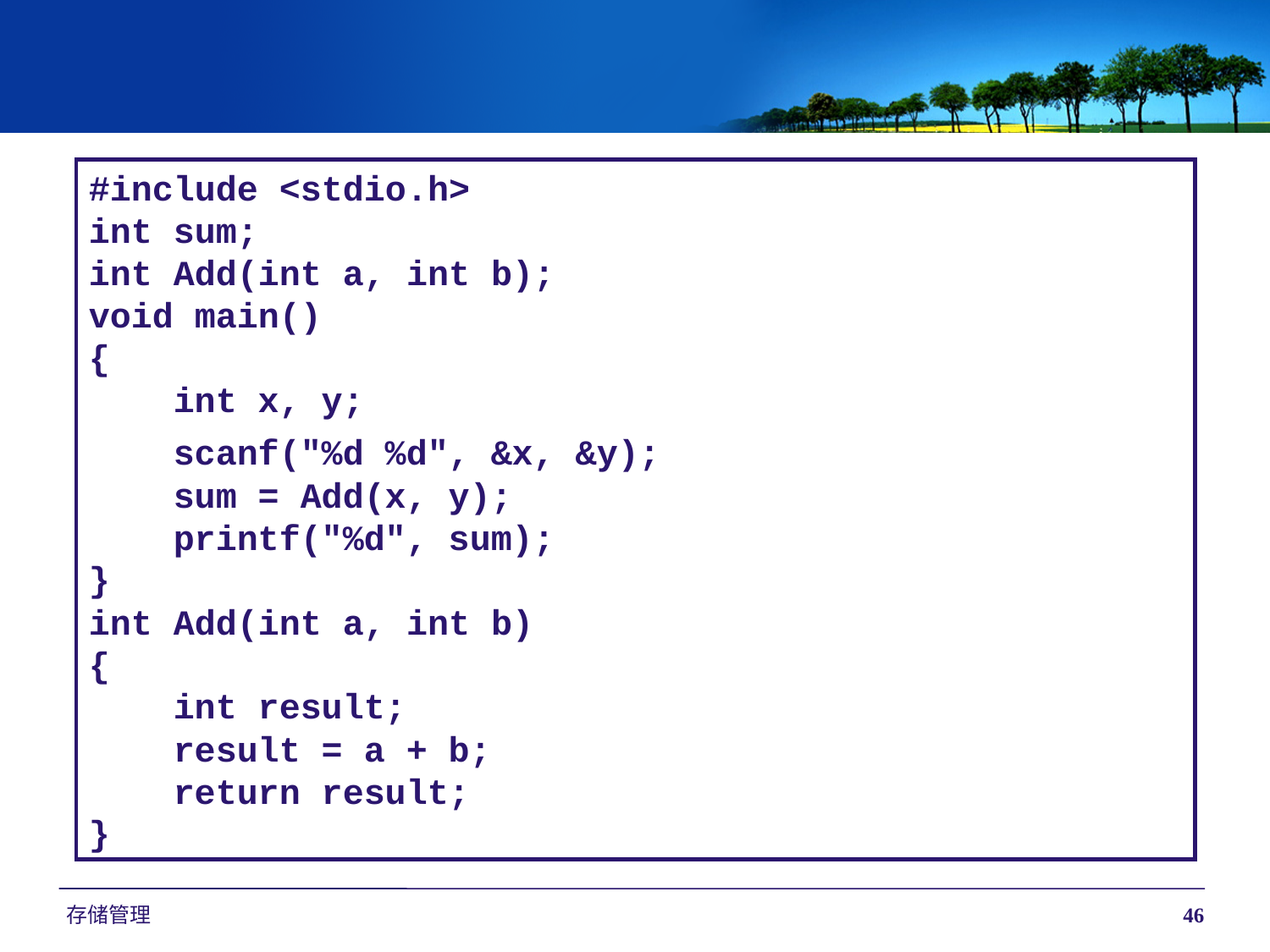

#include <stdio.h>
int sum;
int Add(int a, int b);
void main()
{
    int x, y;
    scanf("%d %d", &x, &y);
    sum = Add(x, y);
    printf("%d", sum);
}
int Add(int a, int b)
{
    int result;
    result = a + b;
    return result;
}
存储管理
46